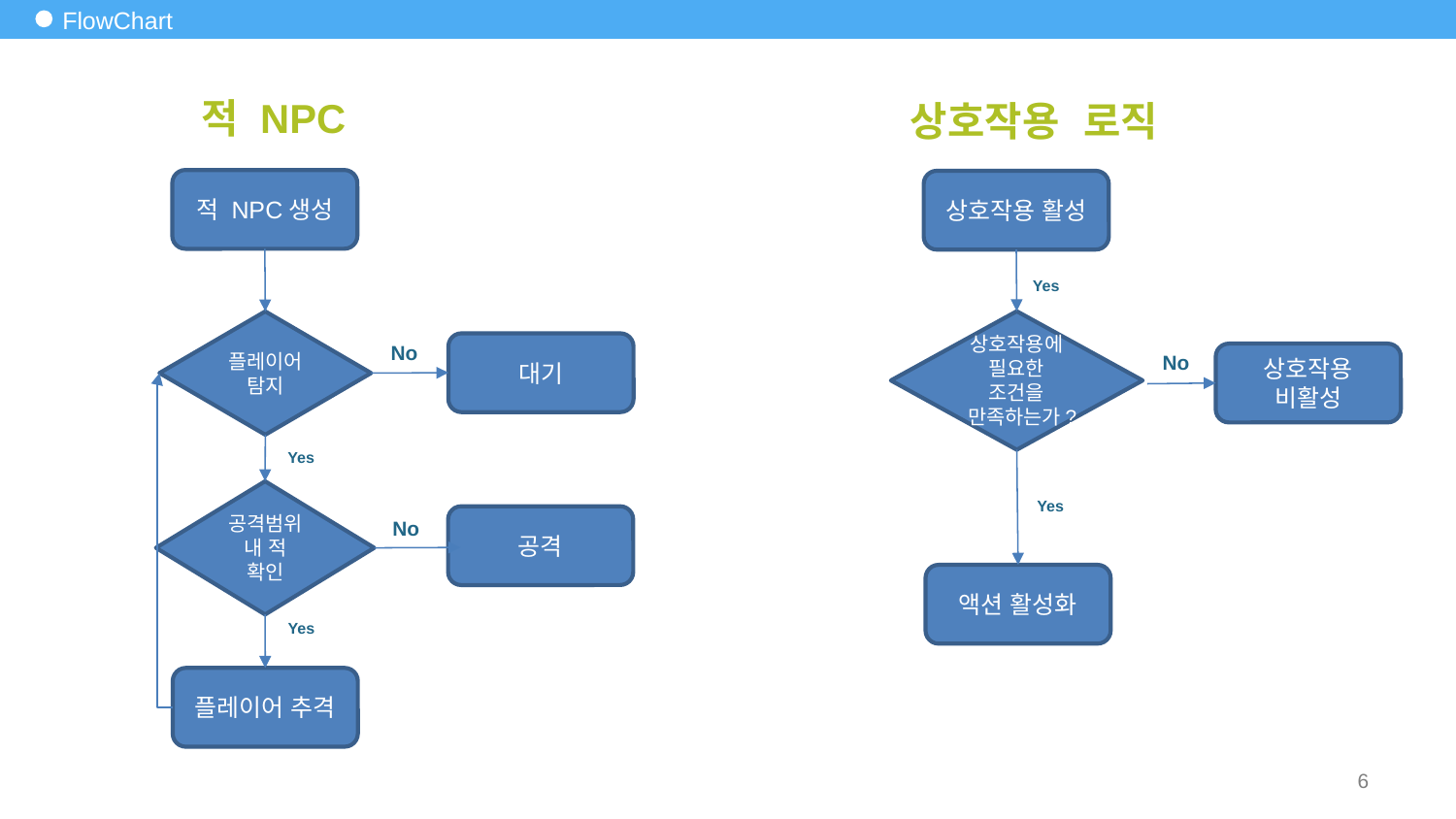

# FlowChart
적 NPC
상호작용  로직
적 NPC생성
상호작용 활성
Yes
상호작용에 필요한 조건을 만족하는가?
플레이어 탐지
대기
No
상호작용 비활성
No
Yes
공격범위내 적 확인
Yes
공격
No
액션 활성화
Yes
플레이어 추격
6